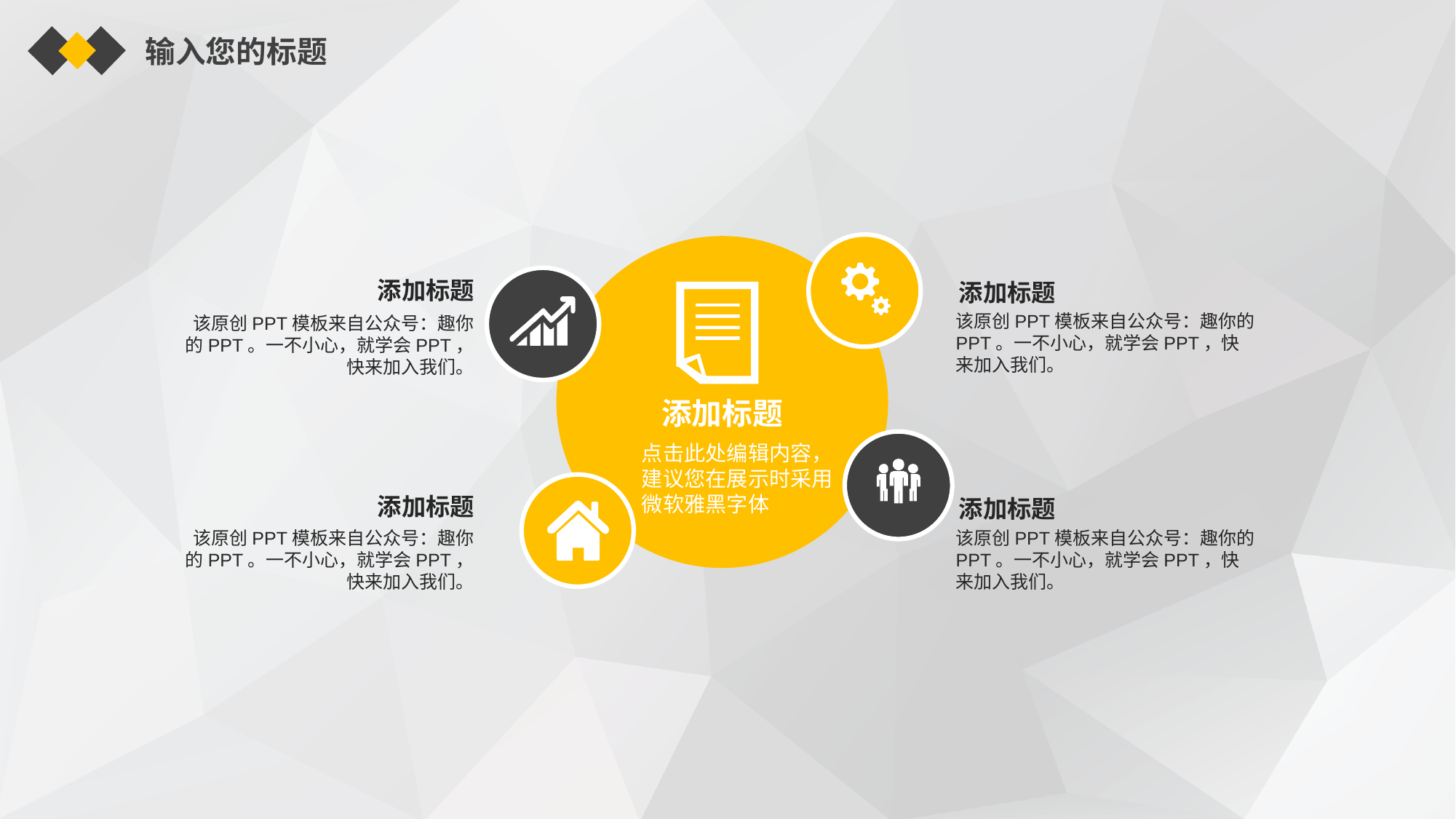

输入您的标题

添加标题
添加标题

该原创PPT模板来自公众号：趣你的PPT。一不小心，就学会PPT，快来加入我们。
该原创PPT模板来自公众号：趣你的PPT。一不小心，就学会PPT，快来加入我们。
添加标题

点击此处编辑内容，建议您在展示时采用微软雅黑字体

添加标题
添加标题

该原创PPT模板来自公众号：趣你的PPT。一不小心，就学会PPT，快来加入我们。
该原创PPT模板来自公众号：趣你的PPT。一不小心，就学会PPT，快来加入我们。